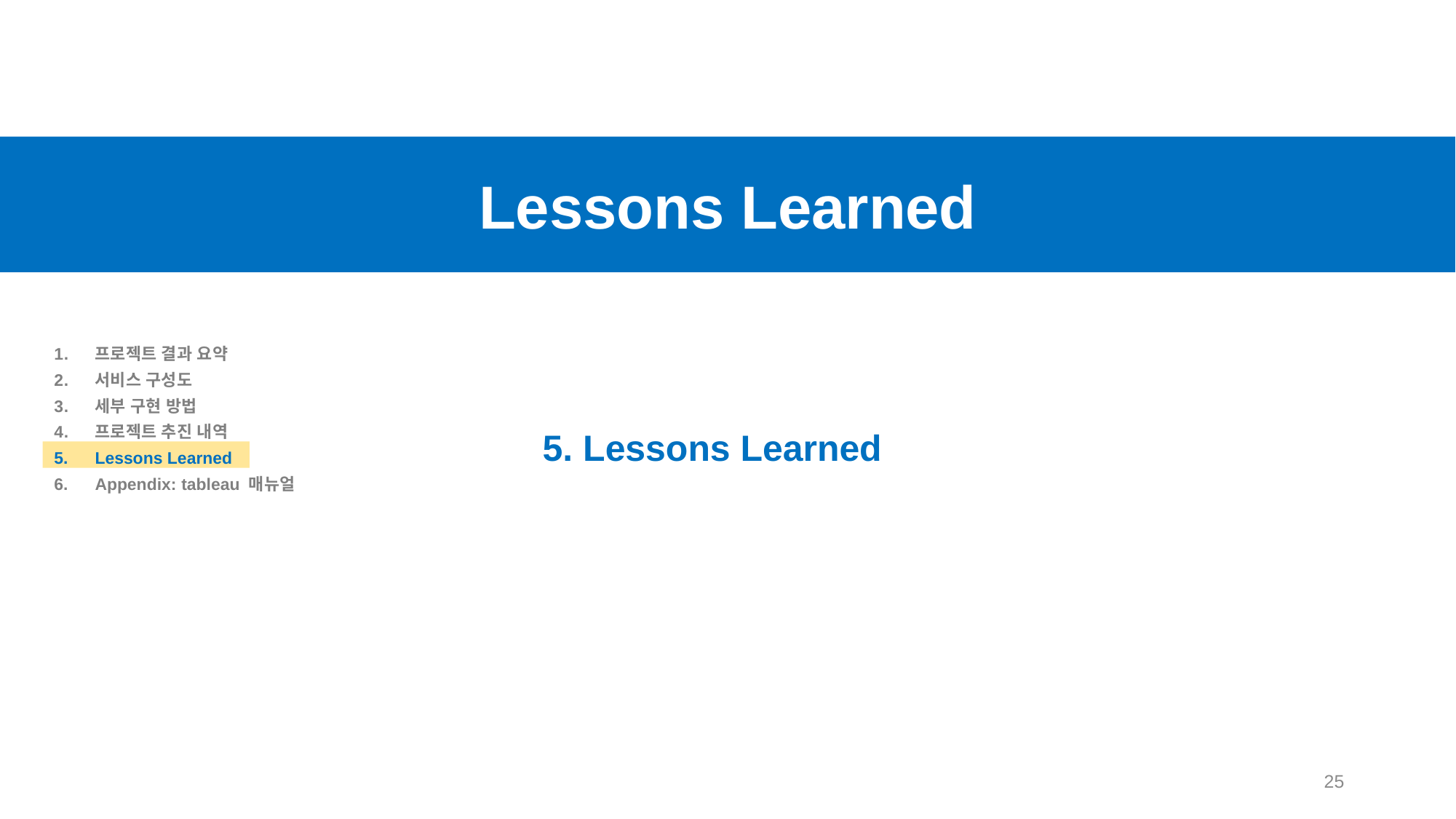

Lessons Learned
프로젝트 결과 요약
서비스 구성도
세부 구현 방법
프로젝트 추진 내역
Lessons Learned
Appendix: tableau 매뉴얼
5. Lessons Learned

25